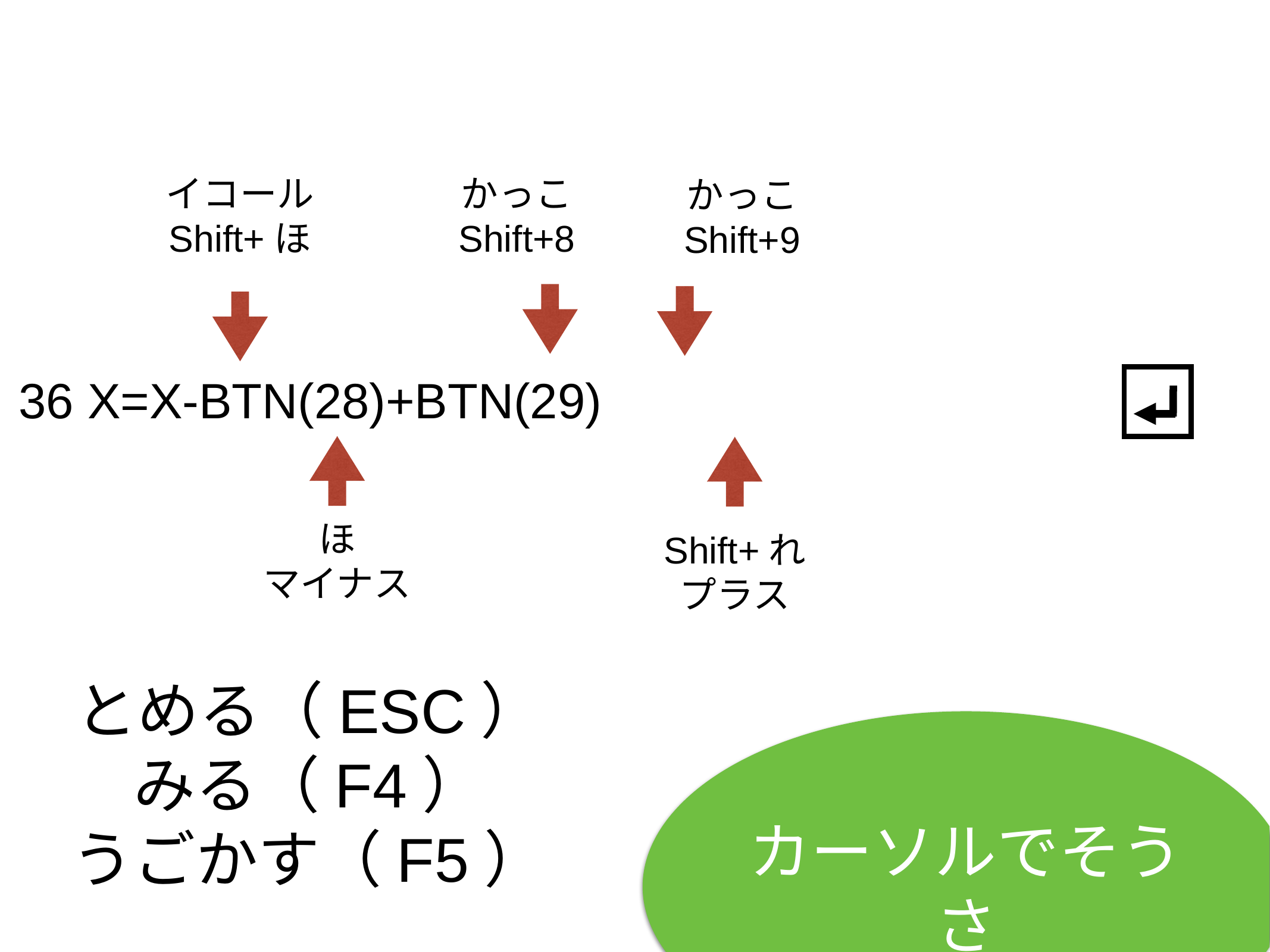

イコール
Shift+ほ
かっこ
Shift+8
かっこ
Shift+9

36 X=X-BTN(28)+BTN(29)

ほ
マイナス
Shift+れ
プラス
# とめる（ESC）
みる（F4）
うごかす（F5）
カーソルでそうさ